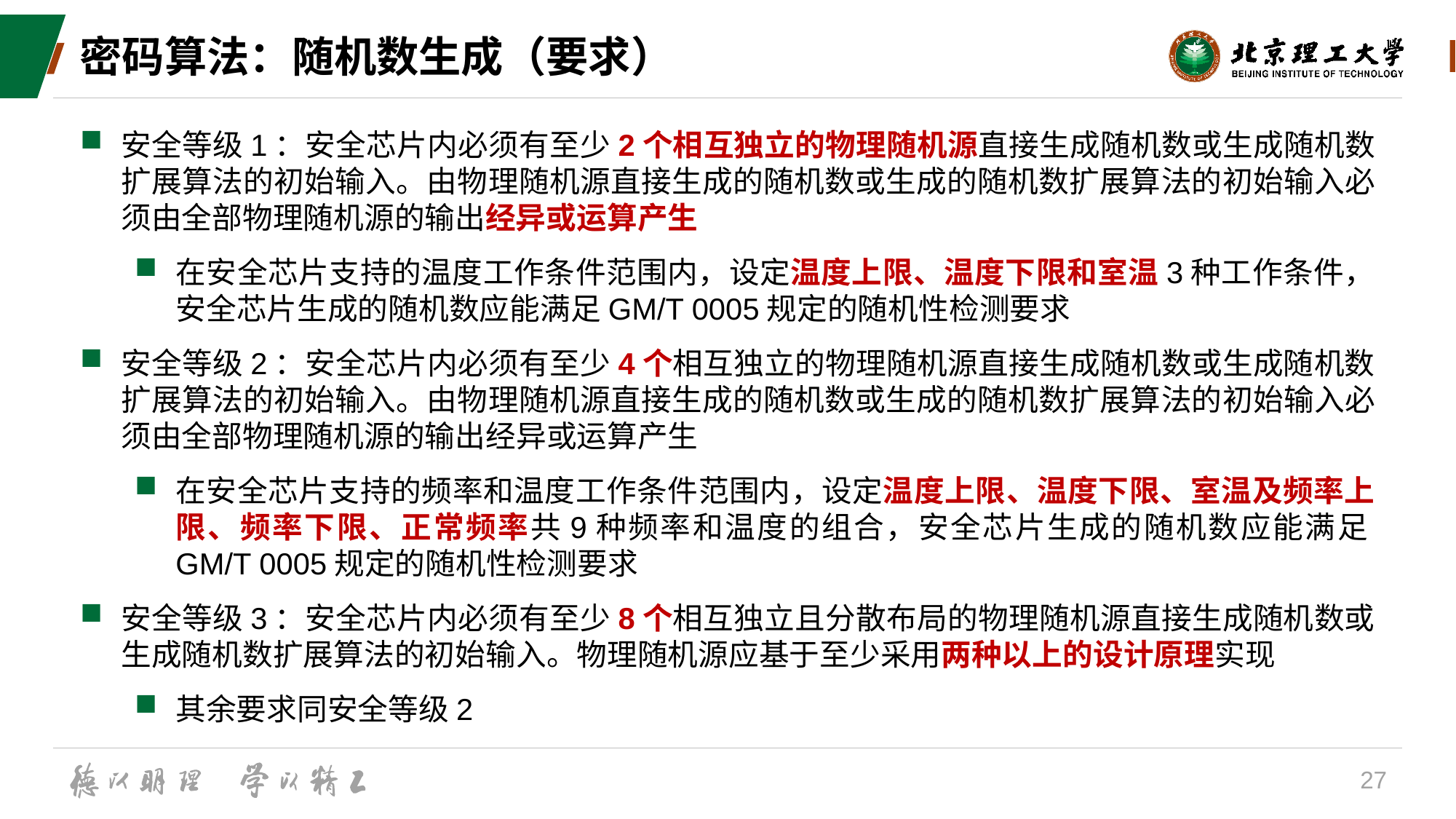

# 密码算法：随机数生成（要求）
安全等级1：安全芯片内必须有至少2个相互独立的物理随机源直接生成随机数或生成随机数扩展算法的初始输入。由物理随机源直接生成的随机数或生成的随机数扩展算法的初始输入必须由全部物理随机源的输出经异或运算产生
在安全芯片支持的温度工作条件范围内，设定温度上限、温度下限和室温3种工作条件，安全芯片生成的随机数应能满足GM/T 0005规定的随机性检测要求
安全等级2：安全芯片内必须有至少4个相互独立的物理随机源直接生成随机数或生成随机数扩展算法的初始输入。由物理随机源直接生成的随机数或生成的随机数扩展算法的初始输入必须由全部物理随机源的输出经异或运算产生
在安全芯片支持的频率和温度工作条件范围内，设定温度上限、温度下限、室温及频率上限、频率下限、正常频率共9种频率和温度的组合，安全芯片生成的随机数应能满足GM/T 0005规定的随机性检测要求
安全等级3：安全芯片内必须有至少8个相互独立且分散布局的物理随机源直接生成随机数或生成随机数扩展算法的初始输入。物理随机源应基于至少采用两种以上的设计原理实现
其余要求同安全等级2